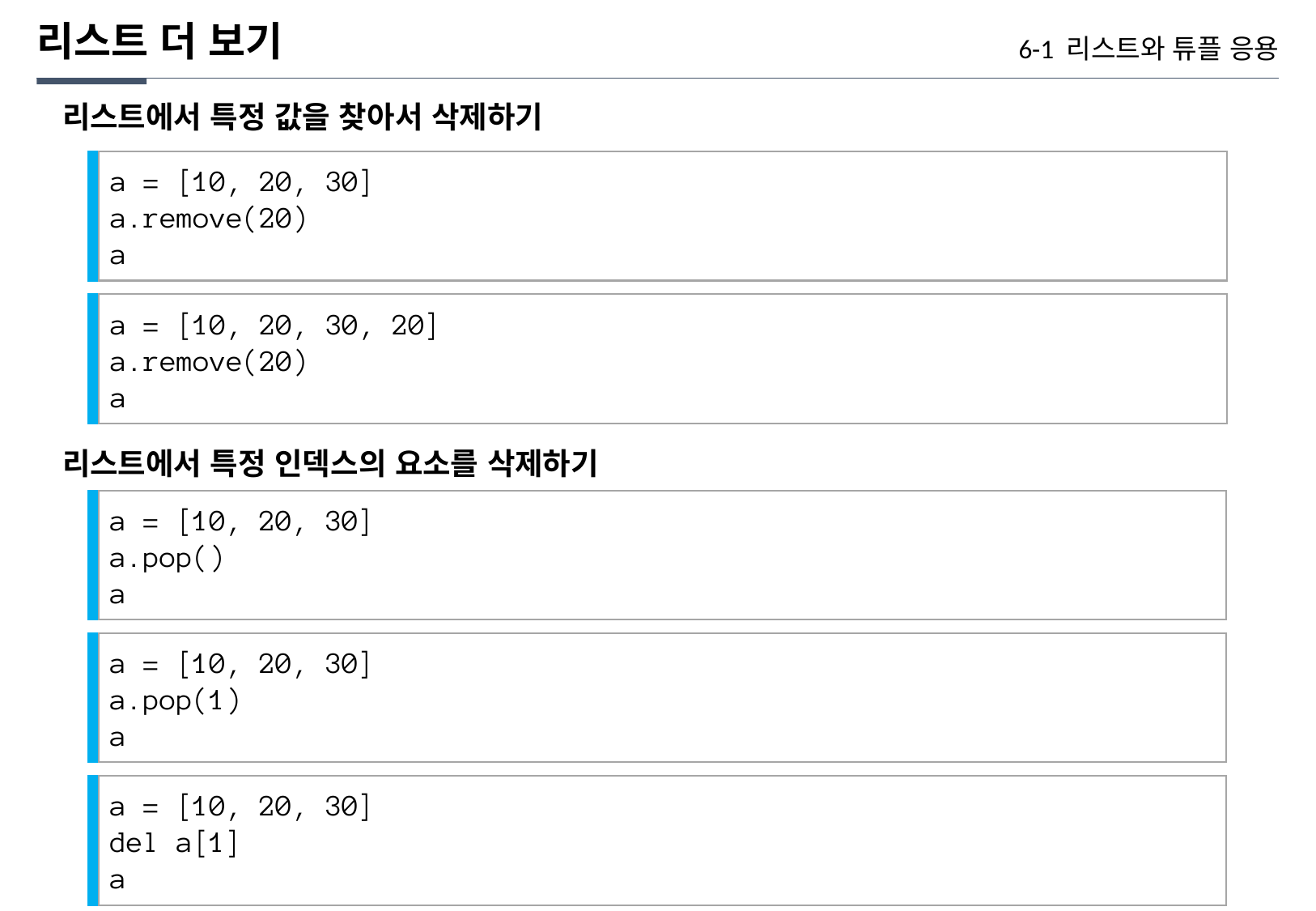

리스트 더 보기
6-1 리스트와 튜플 응용
리스트에서 특정 값을 찾아서 삭제하기

a = [10, 20, 30]
a.remove(20)
a

a = [10, 20, 30, 20]
a.remove(20)
a
리스트에서 특정 인덱스의 요소를 삭제하기

a = [10, 20, 30]
a.pop()
a

a = [10, 20, 30]
a.pop(1)
a

a = [10, 20, 30]
del a[1]
a